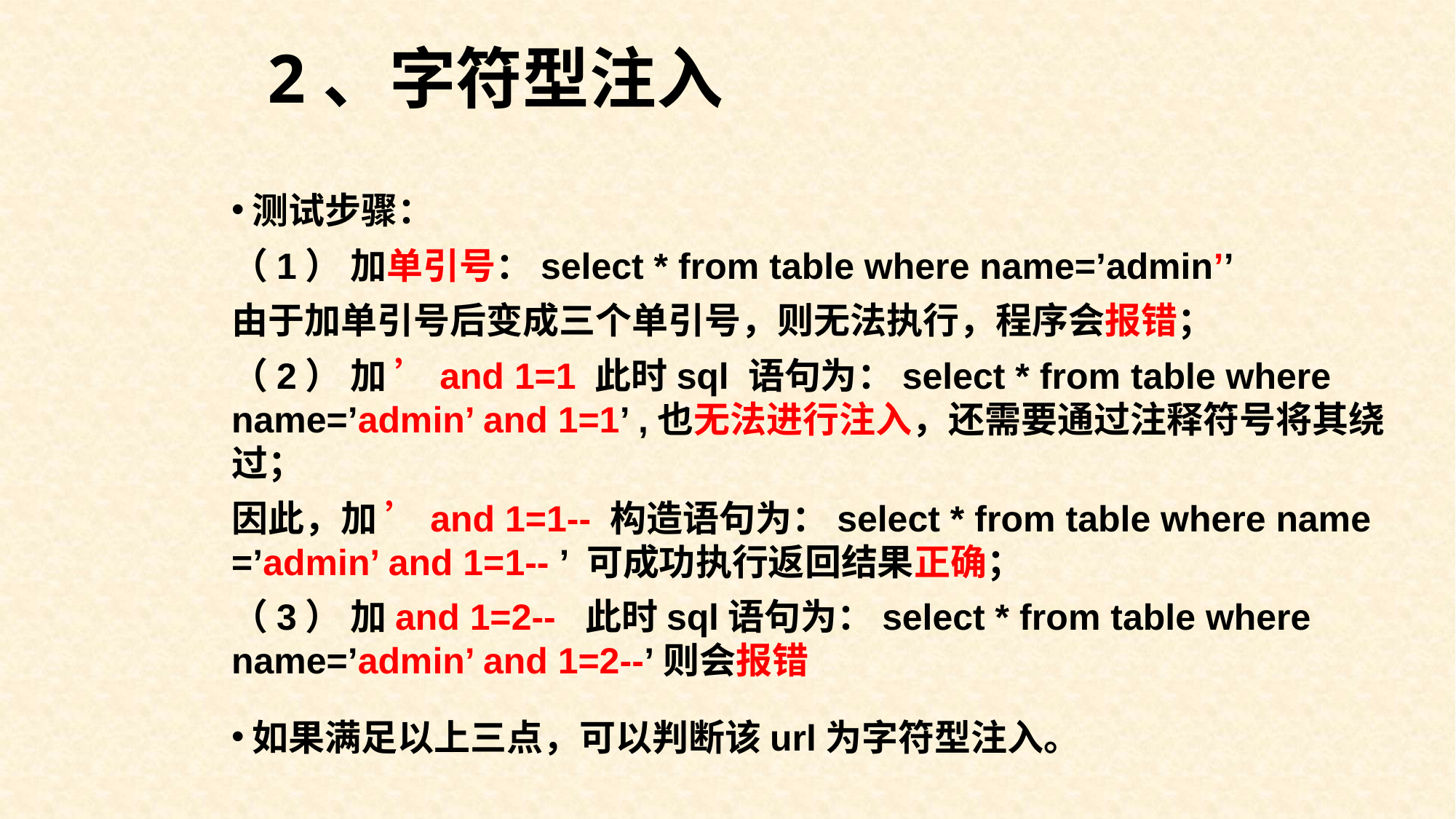

# 2、字符型注入
测试步骤：
（1） 加单引号：select * from table where name=’admin’’
由于加单引号后变成三个单引号，则无法执行，程序会报错；
（2） 加 ’and 1=1 此时sql 语句为：select * from table where name=’admin’ and 1=1’ ,也无法进行注入，还需要通过注释符号将其绕过；
因此，加 ’and 1=1-- 构造语句为：select * from table where name =’admin’ and 1=1-- ’ 可成功执行返回结果正确；
（3） 加and 1=2--  此时sql语句为：select * from table where name=’admin’ and 1=2--’则会报错
如果满足以上三点，可以判断该url为字符型注入。